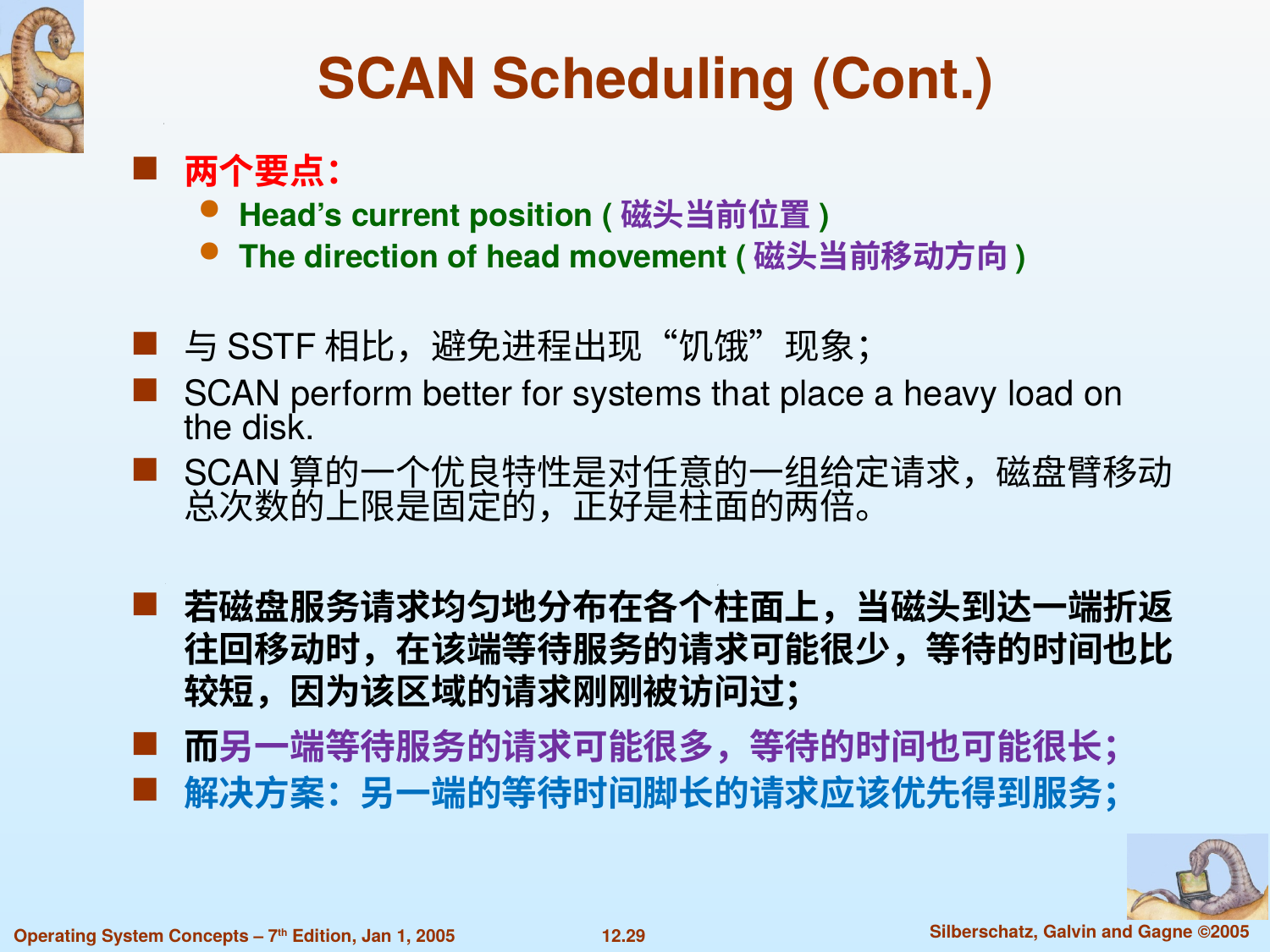

# SCAN Scheduling (Cont.)
两个要点：
Head’s current position (磁头当前位置)
The direction of head movement (磁头当前移动方向)

与SSTF相比，避免进程出现“饥饿”现象；
SCAN perform better for systems that place a heavy load on the disk.
SCAN算的一个优良特性是对任意的一组给定请求，磁盘臂移动总次数的上限是固定的，正好是柱面的两倍。

若磁盘服务请求均匀地分布在各个柱面上，当磁头到达一端折返往回移动时，在该端等待服务的请求可能很少，等待的时间也比较短，因为该区域的请求刚刚被访问过；
而另一端等待服务的请求可能很多，等待的时间也可能很长；
解决方案：另一端的等待时间脚长的请求应该优先得到服务；